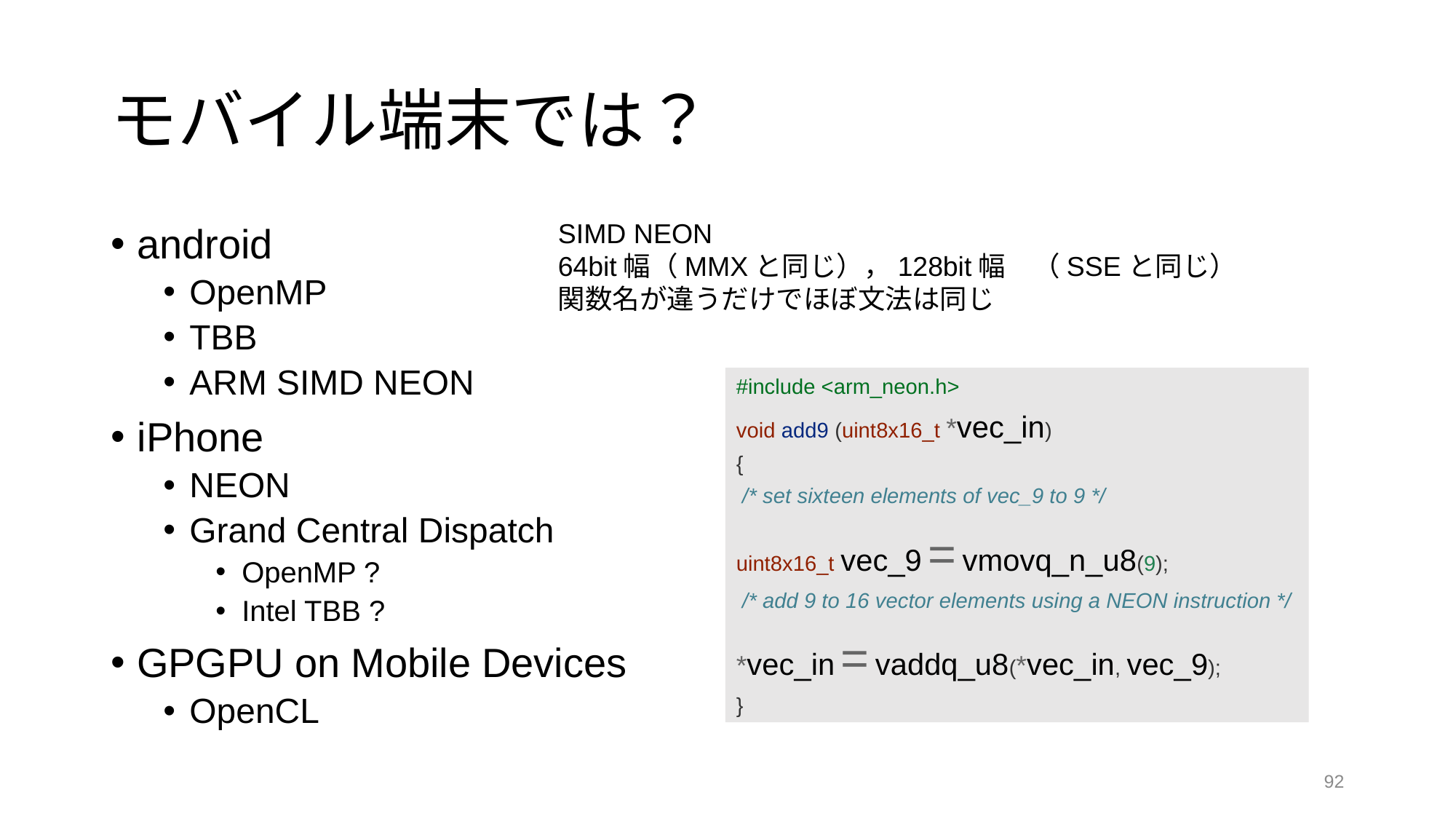

# モバイル端末では？
SIMD NEON
64bit幅（MMXと同じ），128bit幅　（SSEと同じ）
関数名が違うだけでほぼ文法は同じ
android
OpenMP
TBB
ARM SIMD NEON
iPhone
NEON
Grand Central Dispatch
OpenMP ?
Intel TBB ?
GPGPU on Mobile Devices
OpenCL

#include <arm_neon.h>
void add9 (uint8x16_t *vec_in)
{
 /* set sixteen elements of vec_9 to 9 */
uint8x16_t vec_9 = vmovq_n_u8(9);
 /* add 9 to 16 vector elements using a NEON instruction */
*vec_in = vaddq_u8(*vec_in, vec_9);
}
92